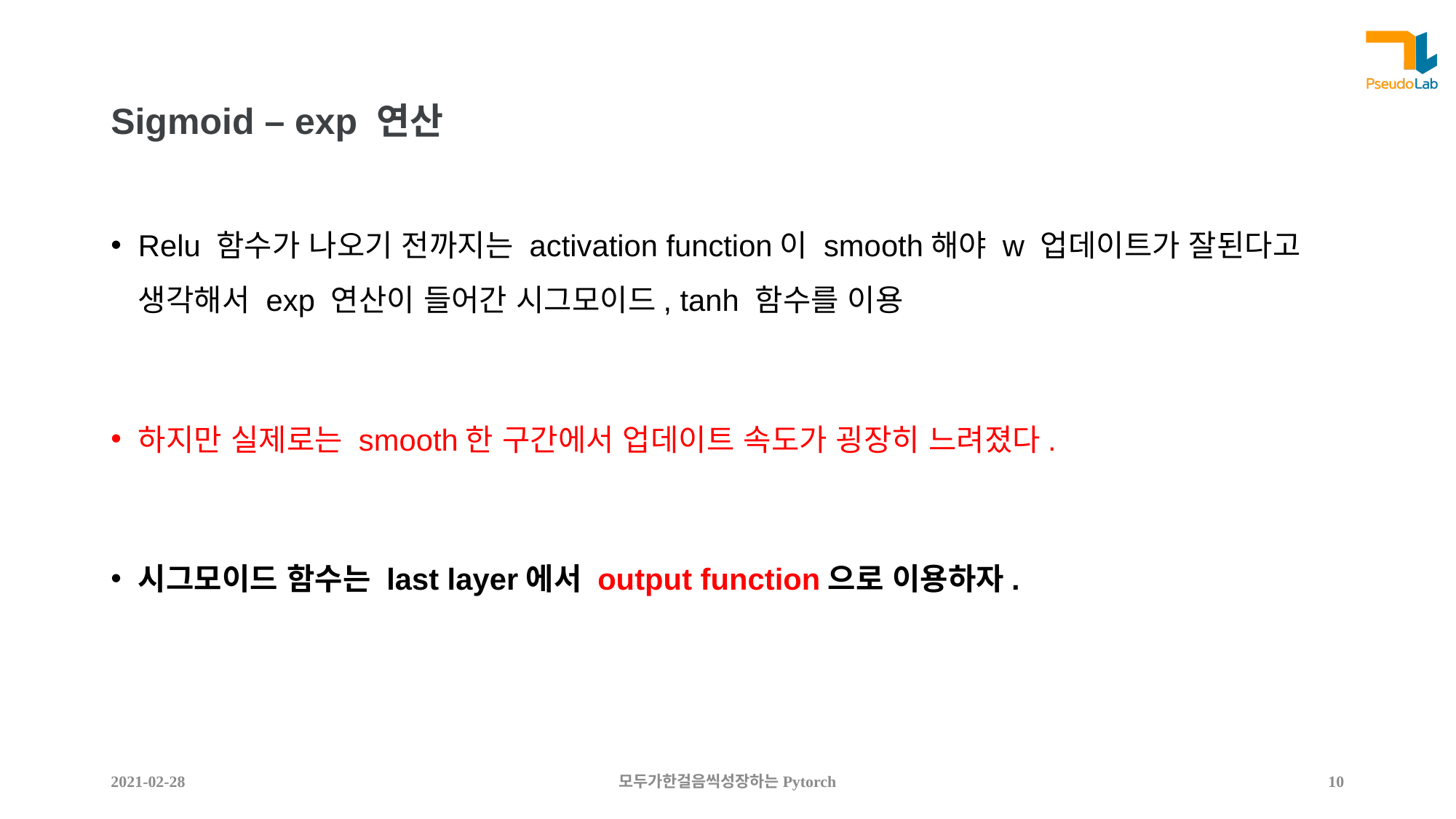

# Sigmoid – exp 연산
Relu 함수가 나오기 전까지는 activation function이 smooth해야 w 업데이트가 잘된다고 생각해서 exp 연산이 들어간 시그모이드, tanh 함수를 이용

하지만 실제로는 smooth한 구간에서 업데이트 속도가 굉장히 느려졌다.

시그모이드 함수는 last layer에서 output function으로 이용하자.

2021-02-28
모두가한걸음씩성장하는Pytorch
10